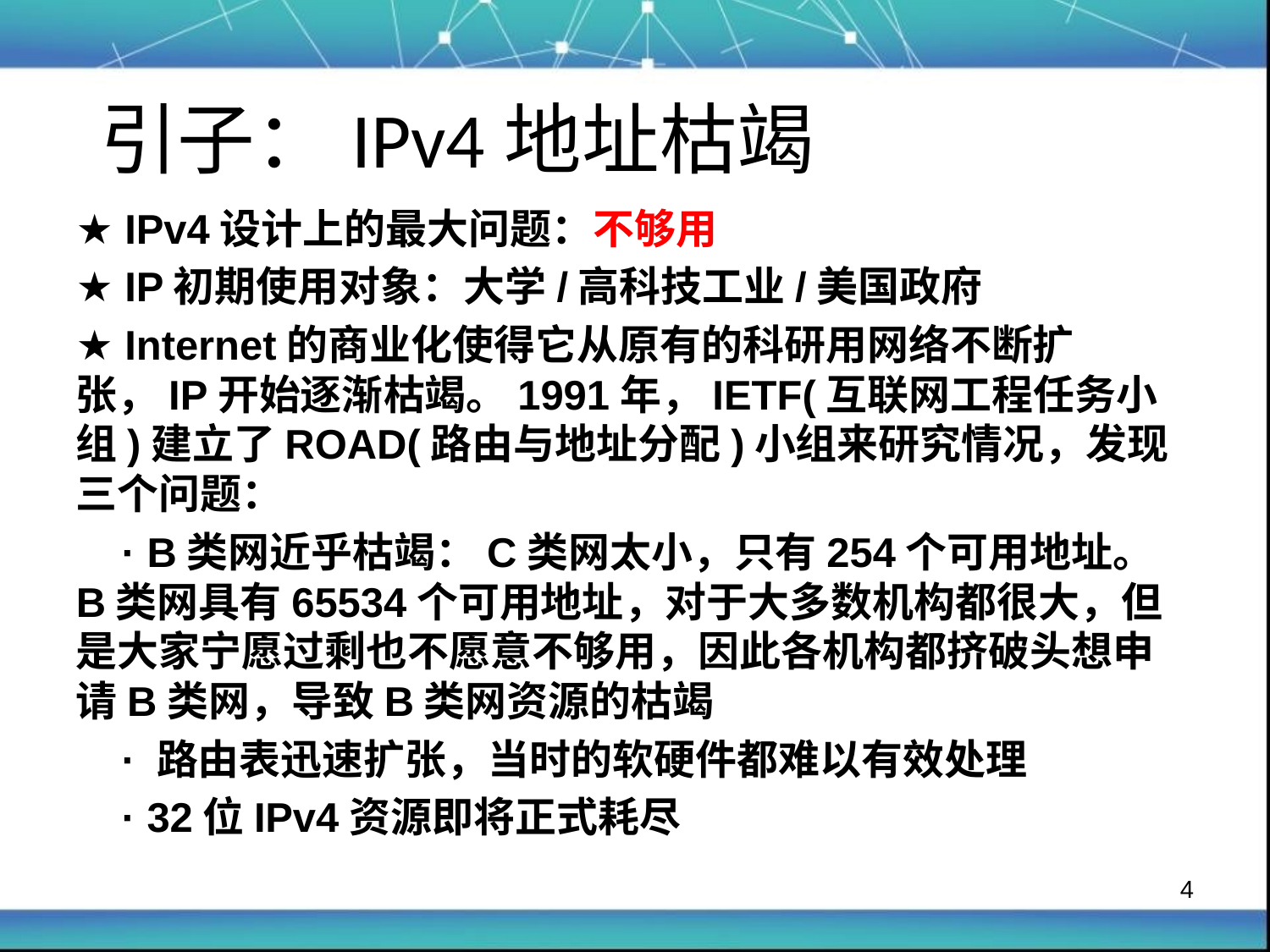

引子：IPv4地址枯竭
★ IPv4设计上的最大问题：不够用
★ IP初期使用对象：大学/高科技工业/美国政府
★ Internet的商业化使得它从原有的科研用网络不断扩张，IP开始逐渐枯竭。1991年，IETF(互联网工程任务小组)建立了ROAD(路由与地址分配)小组来研究情况，发现三个问题：
    · B类网近乎枯竭：C类网太小，只有254个可用地址。B类网具有65534个可用地址，对于大多数机构都很大，但是大家宁愿过剩也不愿意不够用，因此各机构都挤破头想申请B类网，导致B类网资源的枯竭
    · 路由表迅速扩张，当时的软硬件都难以有效处理
    · 32位IPv4资源即将正式耗尽

4